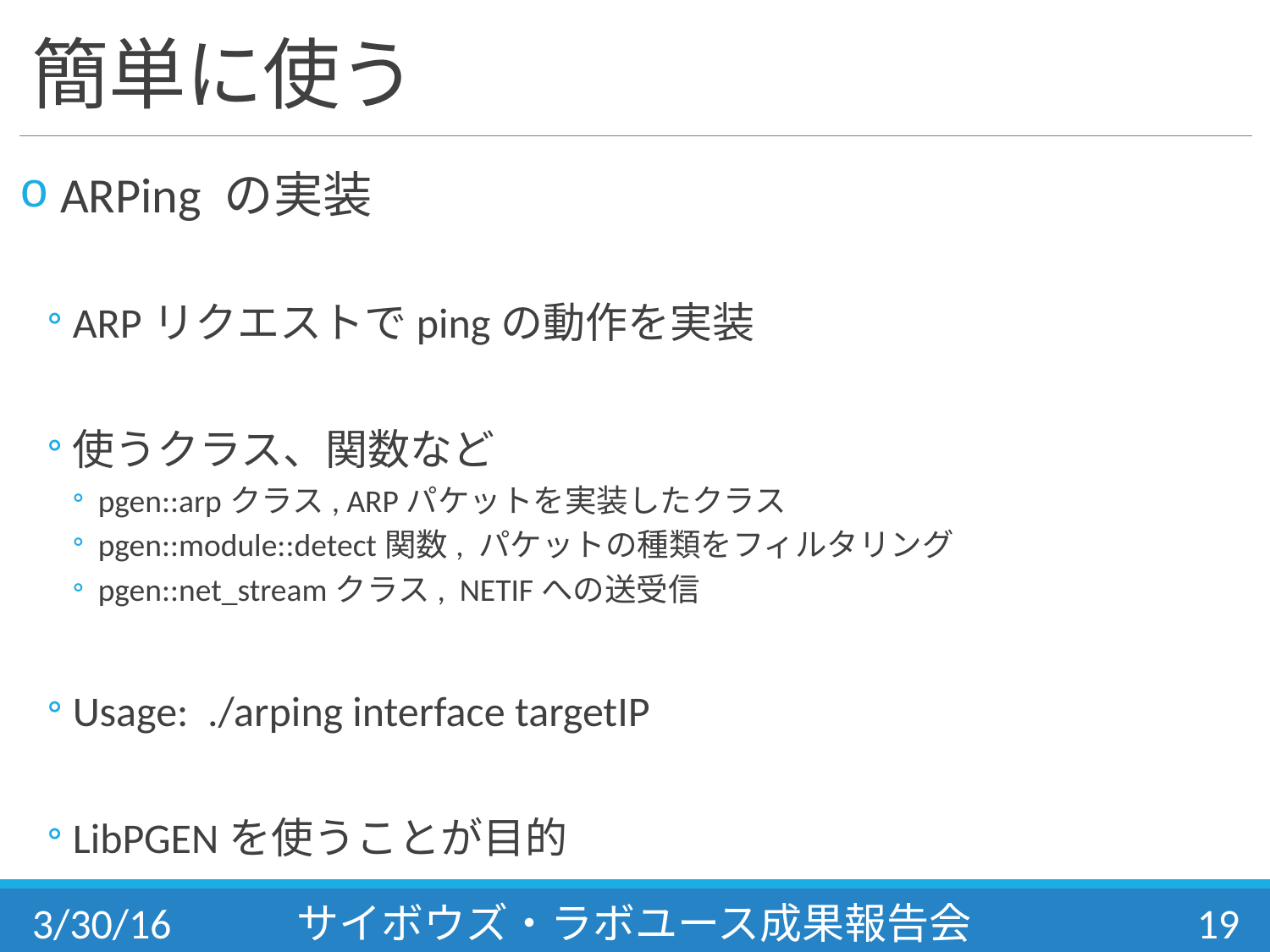

# 簡単に使う
 ARPing の実装

ARPリクエストでpingの動作を実装

使うクラス、関数など
pgen::arpクラス, ARPパケットを実装したクラス
pgen::module::detect関数, パケットの種類をフィルタリング
pgen::net_streamクラス,  NETIFへの送受信

Usage:  ./arping interface targetIP

LibPGENを使うことが目的
3/30/16
サイボウズ・ラボユース成果報告会
19